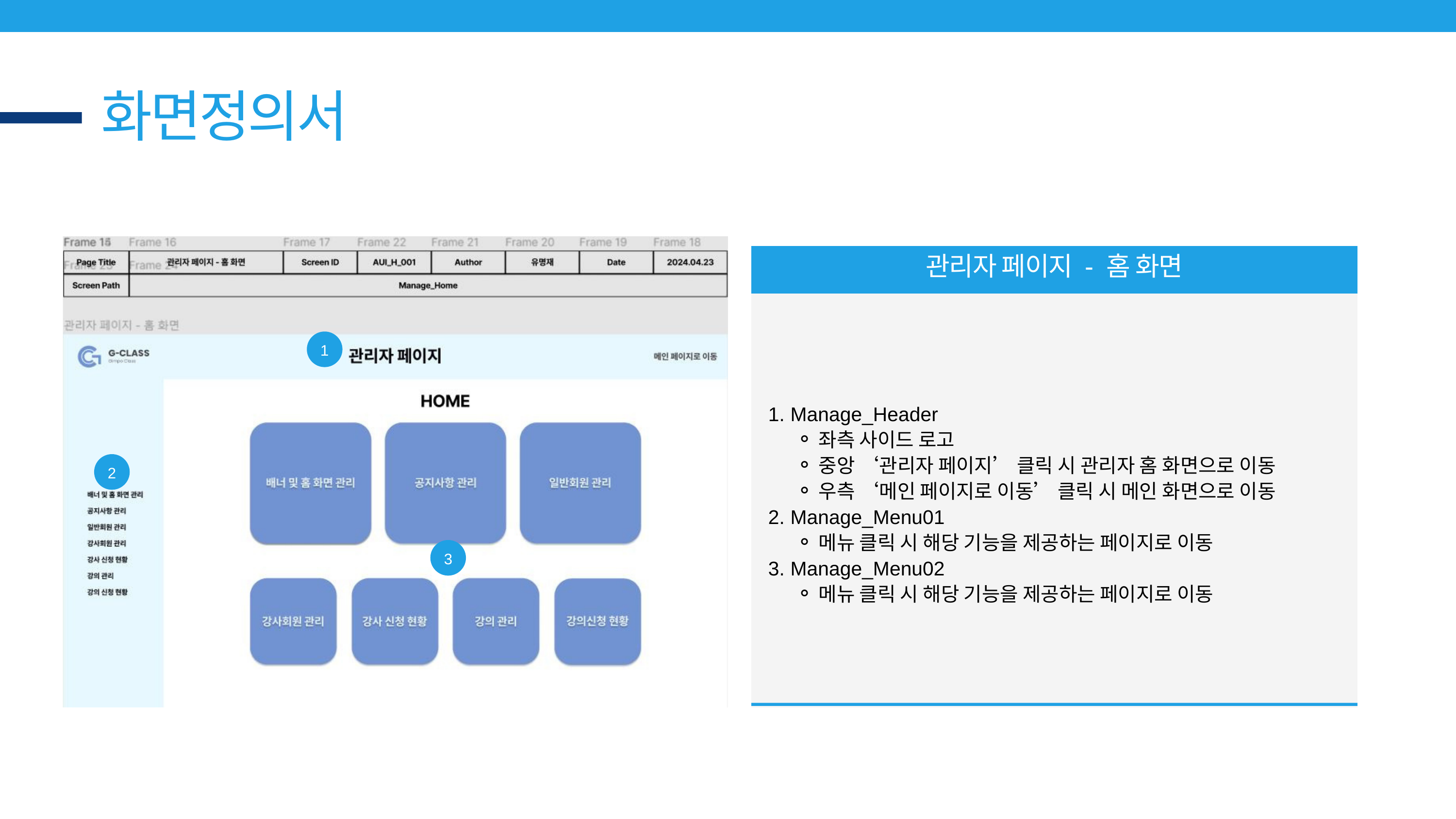

화면정의서

관리자 페이지 - 홈 화면

1
 Manage_Header
좌측 사이드 로고
중앙 ‘관리자 페이지’ 클릭 시 관리자 홈 화면으로 이동
우측 ‘메인 페이지로 이동’ 클릭 시 메인 화면으로 이동
 Manage_Menu01
메뉴 클릭 시 해당 기능을 제공하는 페이지로 이동
 Manage_Menu02
메뉴 클릭 시 해당 기능을 제공하는 페이지로 이동

2

3